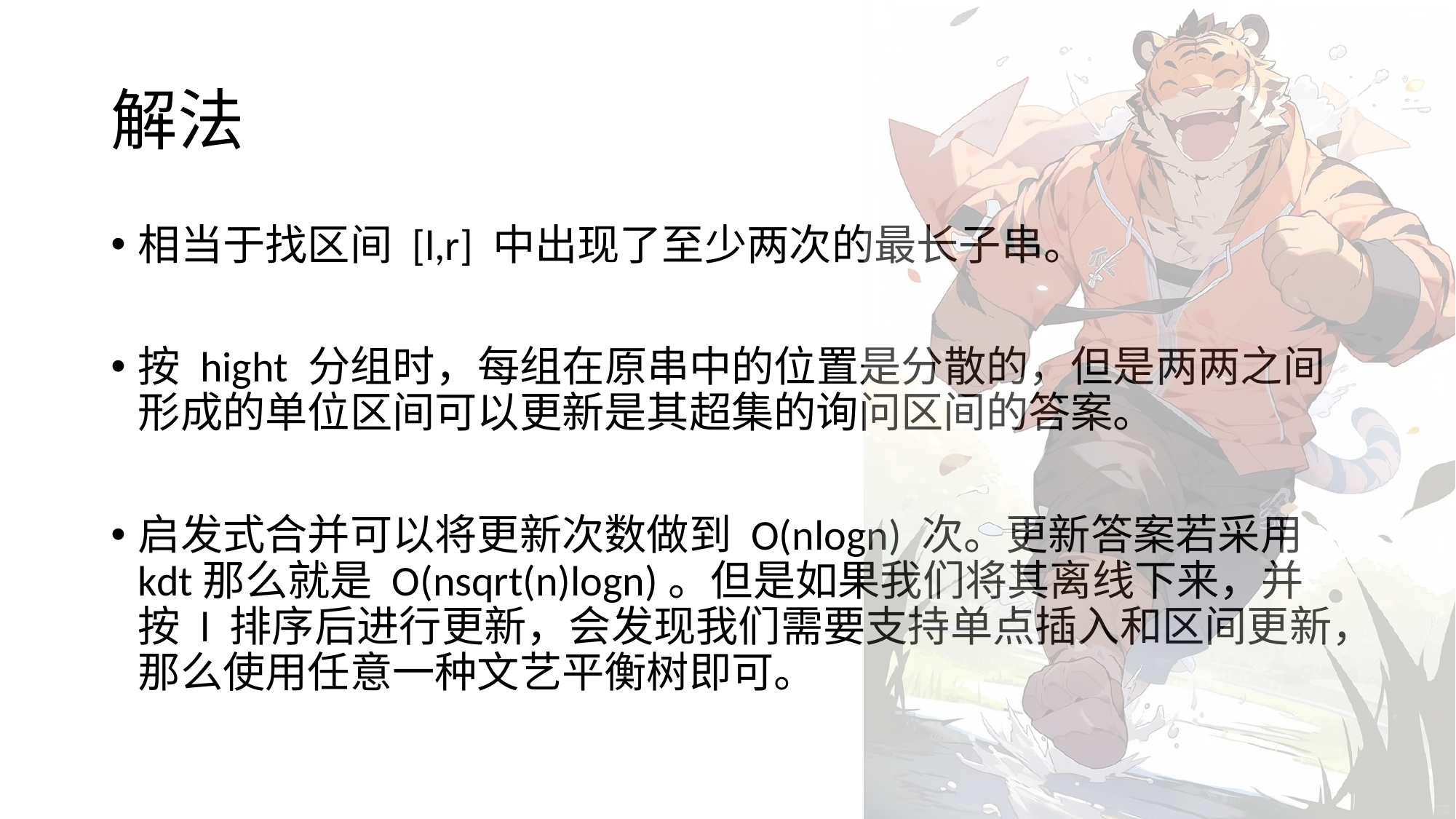

# 解法
相当于找区间 [l,r] 中出现了至少两次的最长子串。

按 hight 分组时，每组在原串中的位置是分散的，但是两两之间形成的单位区间可以更新是其超集的询问区间的答案。

启发式合并可以将更新次数做到 O(nlogn) 次。更新答案若采用kdt那么就是 O(nsqrt(n)logn)。但是如果我们将其离线下来，并按 l 排序后进行更新，会发现我们需要支持单点插入和区间更新，那么使用任意一种文艺平衡树即可。